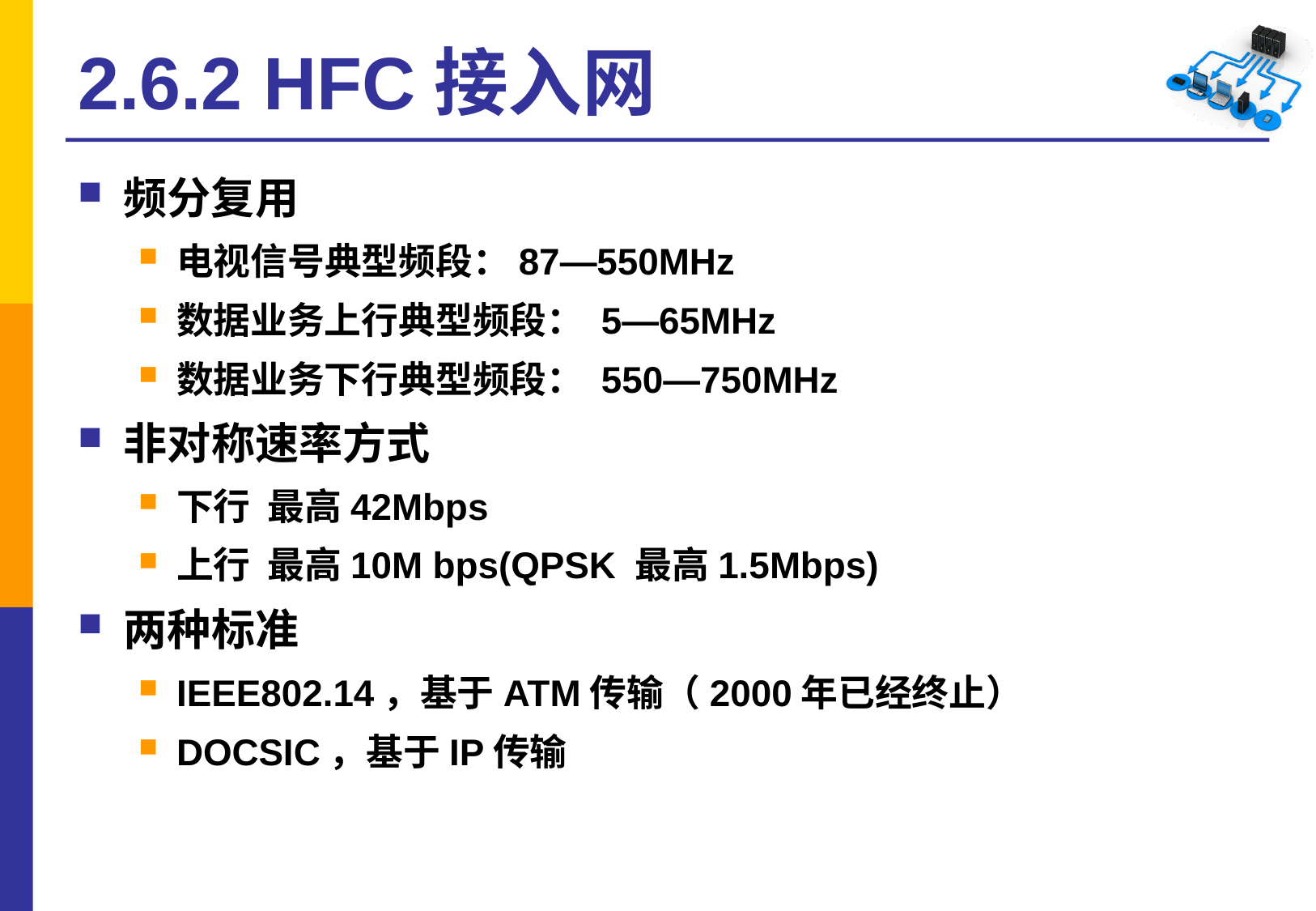

# 2.6.2 HFC接入网
频分复用
电视信号典型频段：87—550MHz
数据业务上行典型频段： 5—65MHz
数据业务下行典型频段： 550—750MHz
非对称速率方式
下行  最高42Mbps
上行  最高10M bps(QPSK 最高1.5Mbps)
两种标准
IEEE802.14，基于ATM传输（2000年已经终止）
DOCSIC，基于IP传输